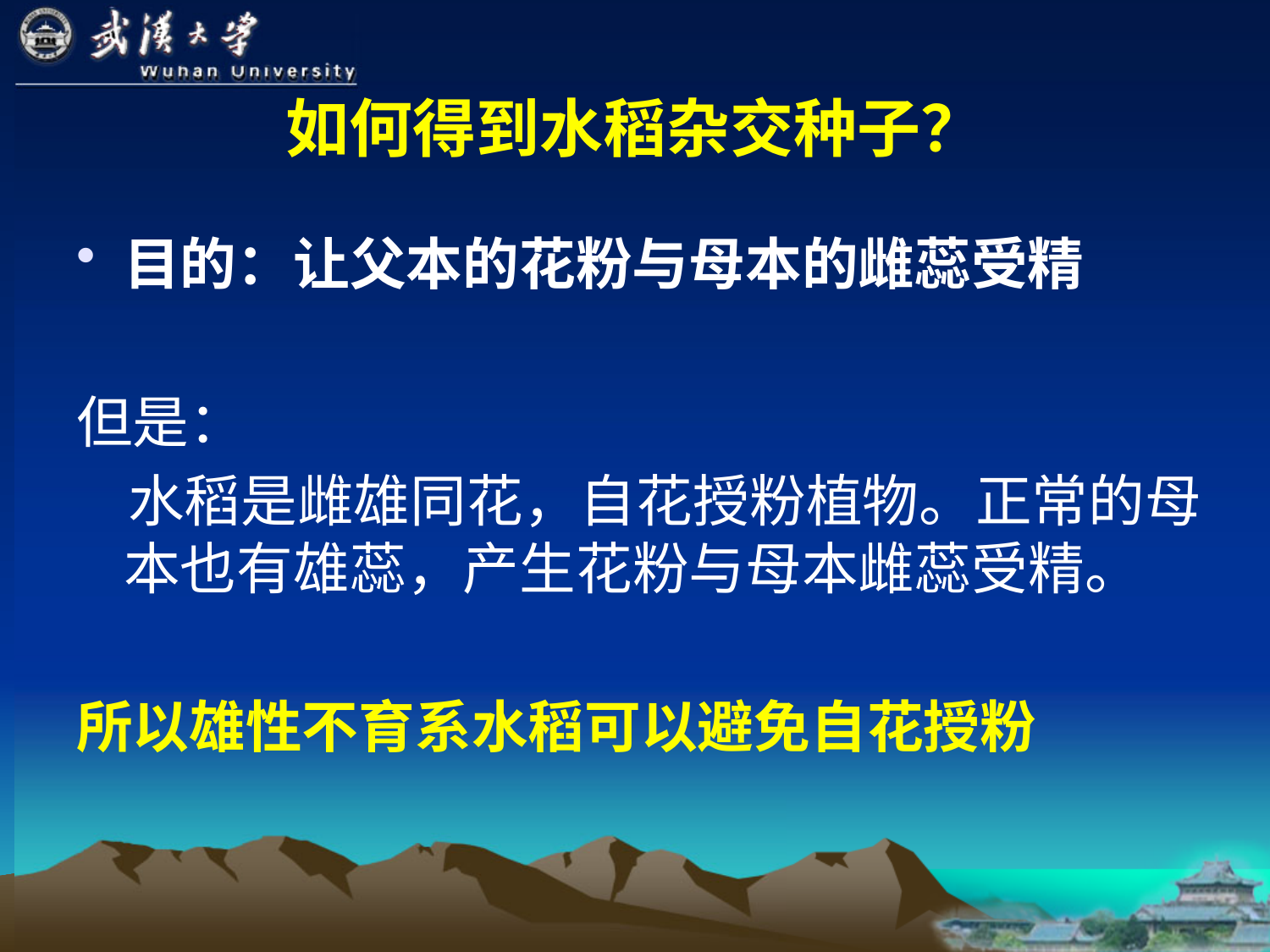

# 如何得到水稻杂交种子？
目的：让父本的花粉与母本的雌蕊受精

但是：
   水稻是雌雄同花，自花授粉植物。正常的母本也有雄蕊，产生花粉与母本雌蕊受精。

所以雄性不育系水稻可以避免自花授粉